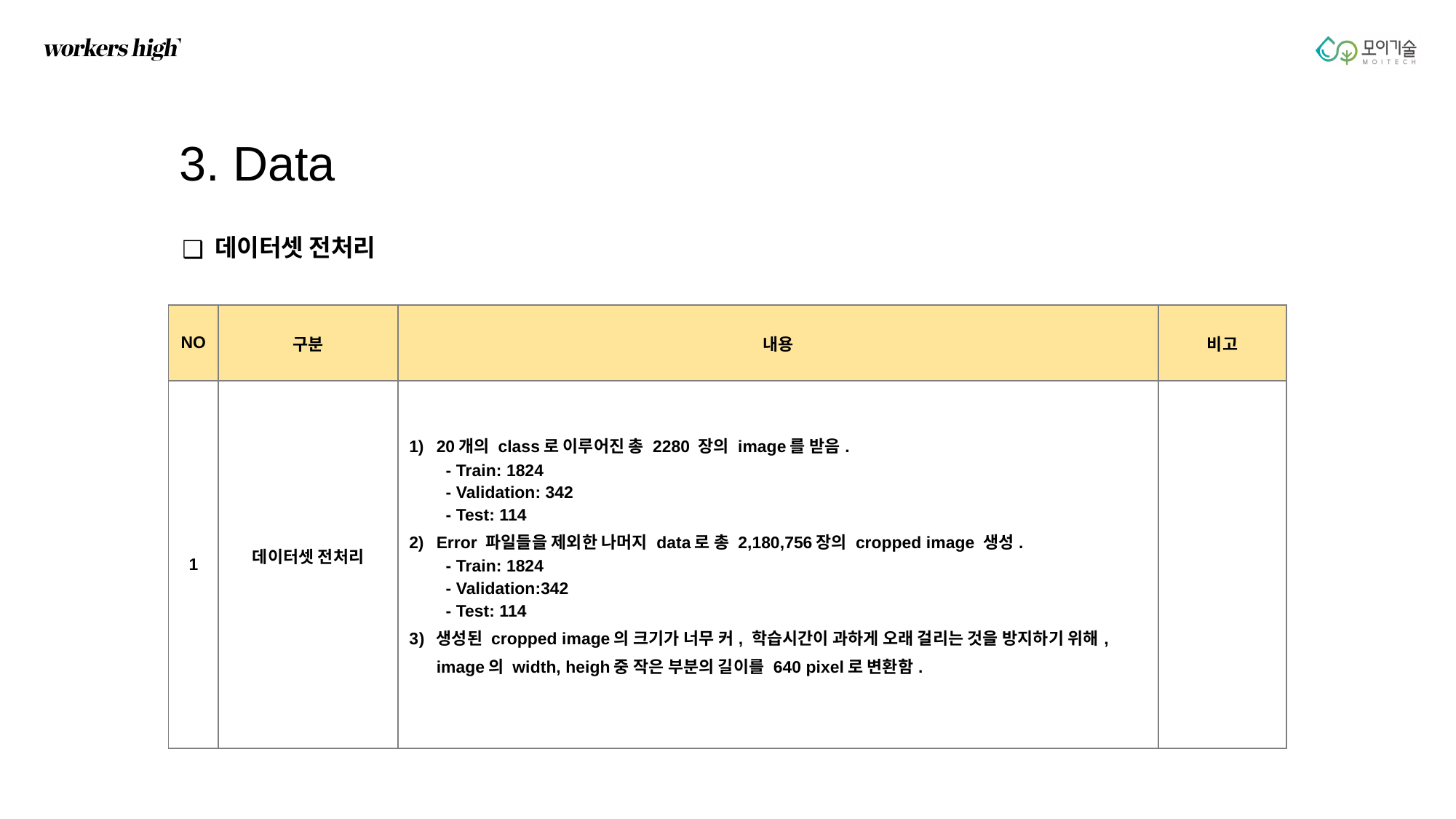

3. Data
 데이터셋 전처리
| NO | 구분 | 내용 | 비고 |
| --- | --- | --- | --- |
| 1 | 데이터셋 전처리 | 20개의 class로 이루어진 총 2280 장의 image를 받음. - Train: 1824 - Validation: 342 - Test: 114 Error 파일들을 제외한 나머지 data로 총 2,180,756장의 cropped image 생성. - Train: 1824 - Validation:342 - Test: 114 생성된 cropped image의 크기가 너무 커, 학습시간이 과하게 오래 걸리는 것을 방지하기 위해, image의 width, heigh중 작은 부분의 길이를 640 pixel로 변환함. |  |